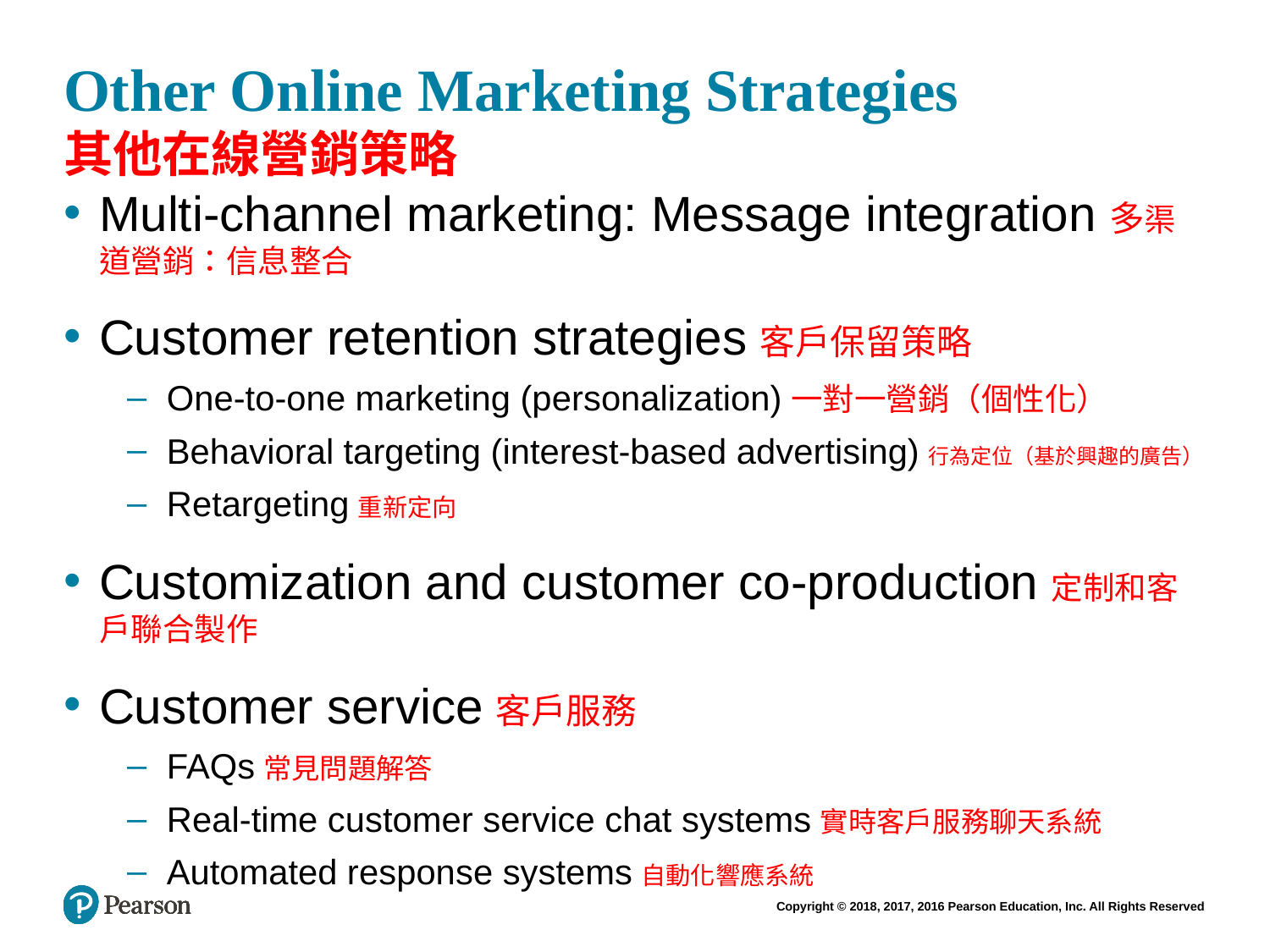

# Other Online Marketing Strategies 其他在線營銷策略
Multi-channel marketing: Message integration多渠道營銷：信息整合
Customer retention strategies客戶保留策略
One-to-one marketing (personalization)一對一營銷（個性化）
Behavioral targeting (interest-based advertising)行為定位（基於興趣的廣告）
Retargeting重新定向
Customization and customer co-production定制和客戶聯合製作
Customer service客戶服務
FAQs常見問題解答
Real-time customer service chat systems實時客戶服務聊天系統
Automated response systems自動化響應系統